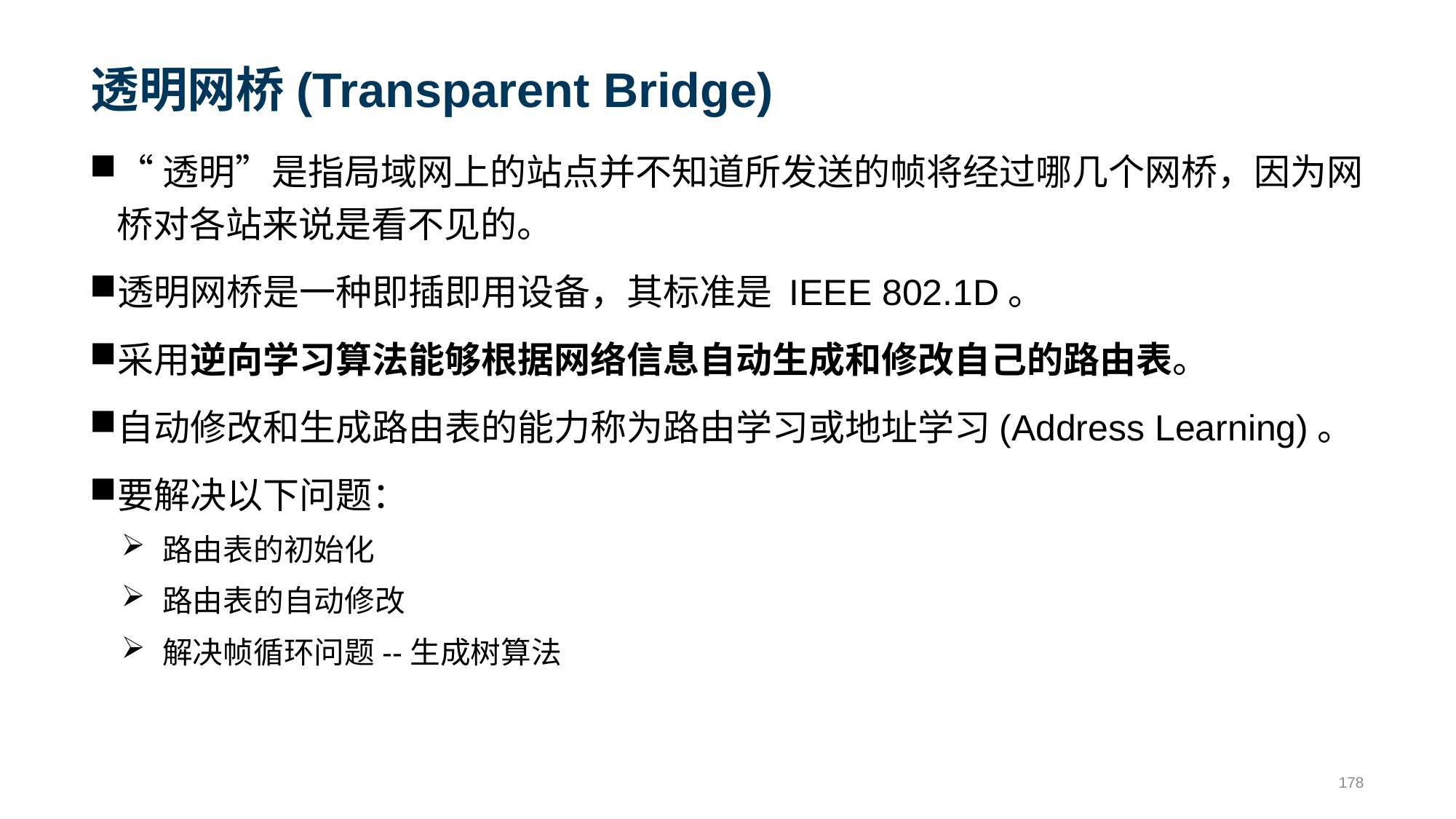

# 透明网桥(Transparent Bridge)
“透明”是指局域网上的站点并不知道所发送的帧将经过哪几个网桥，因为网桥对各站来说是看不见的。
透明网桥是一种即插即用设备，其标准是 IEEE 802.1D。
采用逆向学习算法能够根据网络信息自动生成和修改自己的路由表。
自动修改和生成路由表的能力称为路由学习或地址学习(Address Learning)。
要解决以下问题：
路由表的初始化
路由表的自动修改
解决帧循环问题--生成树算法
178